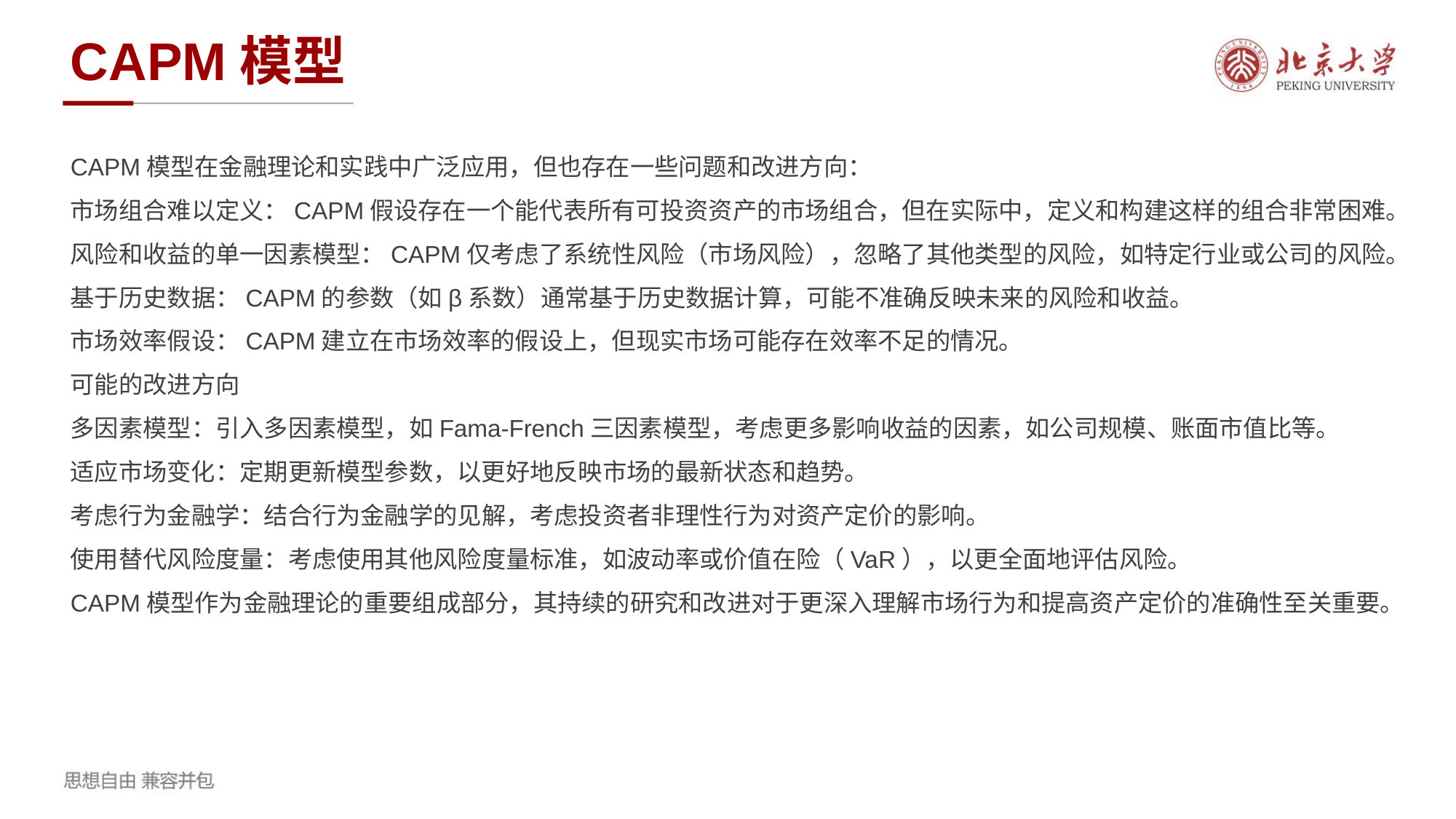

CAPM模型
CAPM模型在金融理论和实践中广泛应用，但也存在一些问题和改进方向：
市场组合难以定义：CAPM假设存在一个能代表所有可投资资产的市场组合，但在实际中，定义和构建这样的组合非常困难。
风险和收益的单一因素模型：CAPM仅考虑了系统性风险（市场风险），忽略了其他类型的风险，如特定行业或公司的风险。
基于历史数据：CAPM的参数（如β系数）通常基于历史数据计算，可能不准确反映未来的风险和收益。
市场效率假设：CAPM建立在市场效率的假设上，但现实市场可能存在效率不足的情况。
可能的改进方向
多因素模型：引入多因素模型，如Fama-French三因素模型，考虑更多影响收益的因素，如公司规模、账面市值比等。
适应市场变化：定期更新模型参数，以更好地反映市场的最新状态和趋势。
考虑行为金融学：结合行为金融学的见解，考虑投资者非理性行为对资产定价的影响。
使用替代风险度量：考虑使用其他风险度量标准，如波动率或价值在险（VaR），以更全面地评估风险。
CAPM模型作为金融理论的重要组成部分，其持续的研究和改进对于更深入理解市场行为和提高资产定价的准确性至关重要。